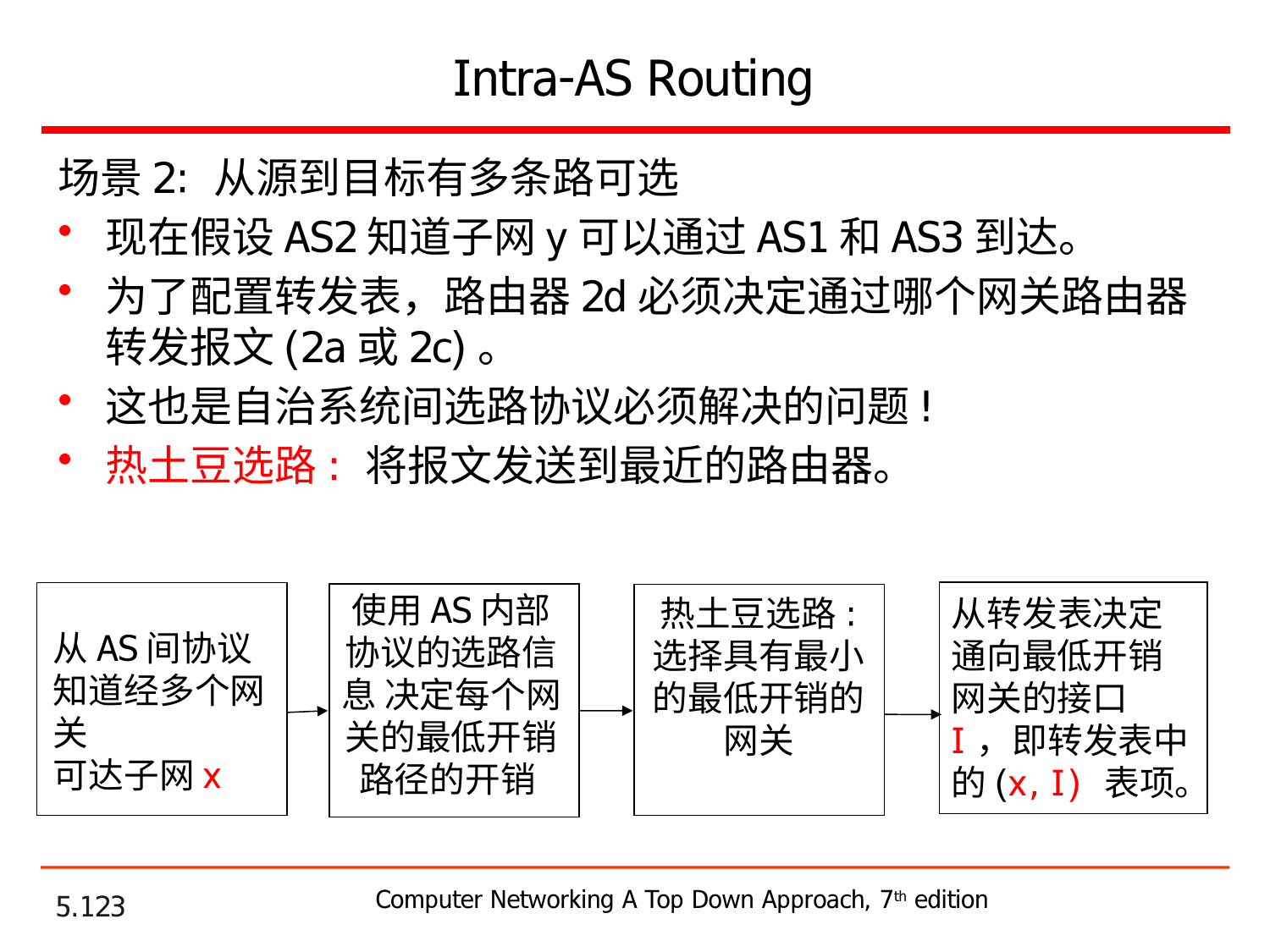

# Intra-AS Routing
场景2: 从源到目标有多条路可选
现在假设AS2知道子网y可以通过AS1和AS3到达。
为了配置转发表，路由器2d必须决定通过哪个网关路由器转发报文(2a或2c)。
这也是自治系统间选路协议必须解决的问题!
热土豆选路: 将报文发送到最近的路由器。

使用AS内部协议的选路信息 决定每个网关的最低开销路径的开销

热土豆选路:
选择具有最小的最低开销的网关
从转发表决定通向最低开销网关的接口I，即转发表中的(x, I) 表项。
从AS间协议知道经多个网关
可达子网x